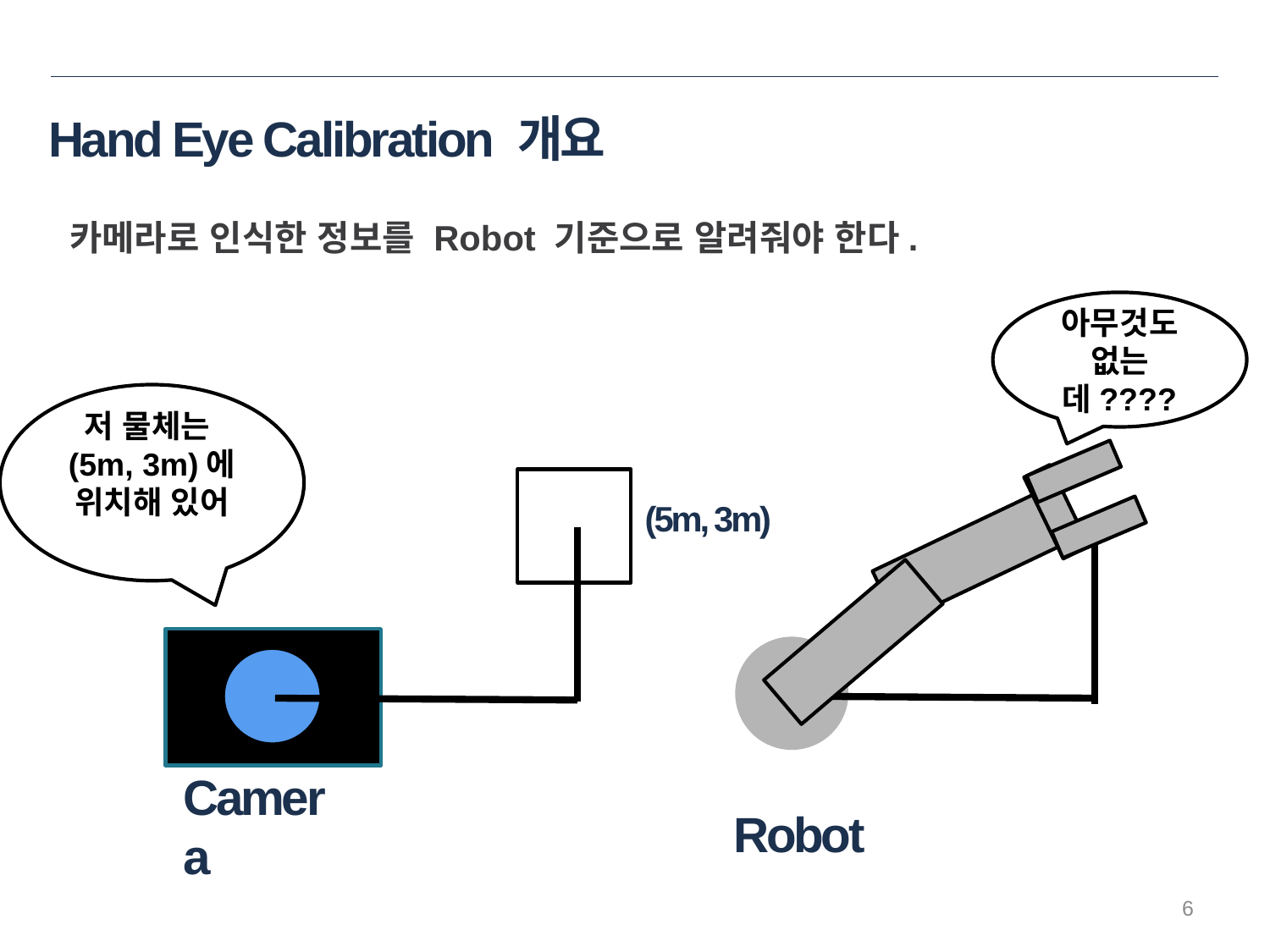

# Hand Eye Calibration 개요

카메라로 인식한 정보를 Robot 기준으로 알려줘야 한다.

아무것도 없는데????
저 물체는  (5m, 3m)에 위치해 있어

(5m, 3m)

Camera
Robot
6